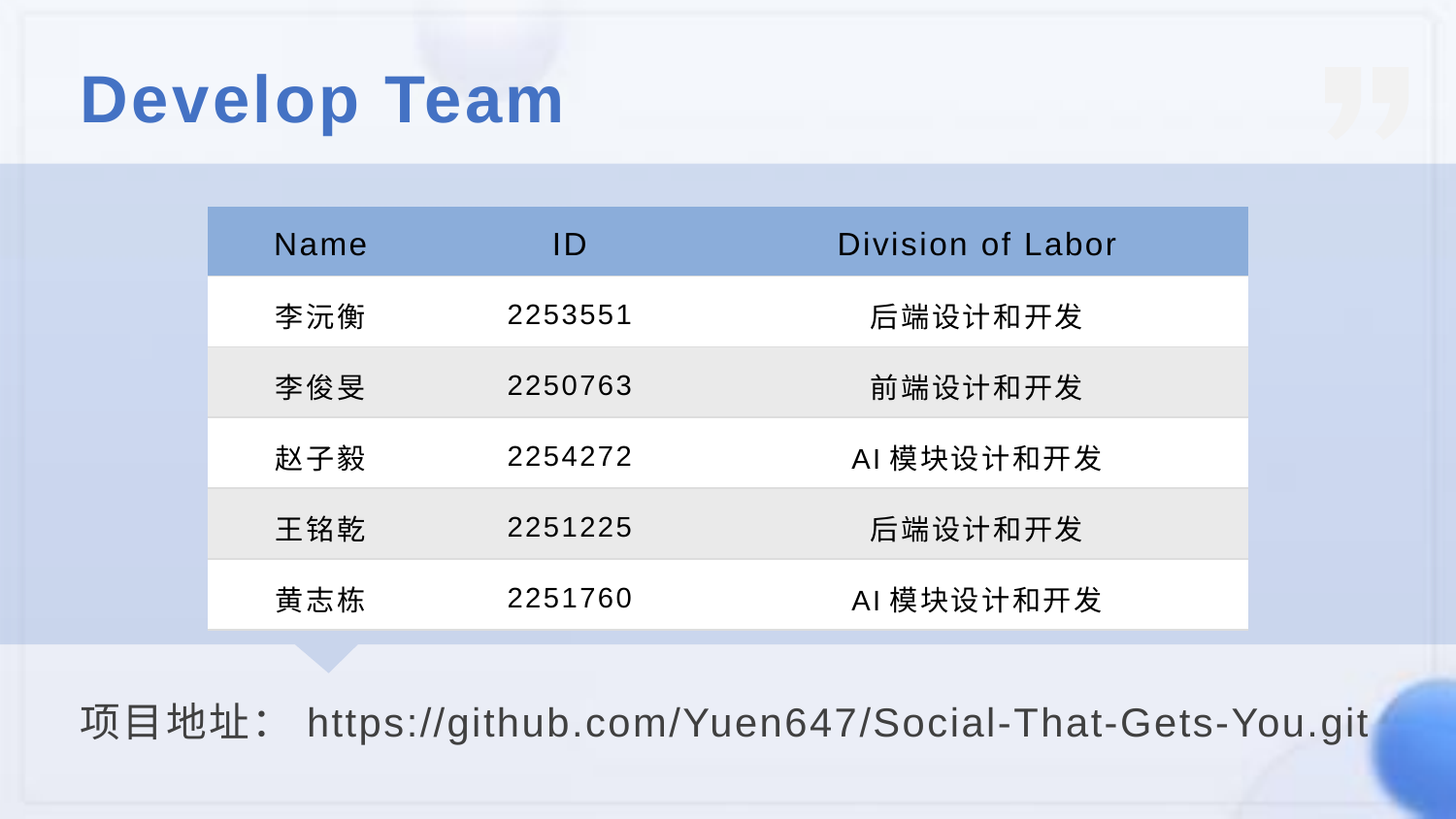

Develop Team

| Name | ID | Division of Labor |
| --- | --- | --- |
| 李沅衡 | 2253551 | 后端设计和开发 |
| 李俊旻 | 2250763 | 前端设计和开发 |
| 赵子毅 | 2254272 | AI模块设计和开发 |
| 王铭乾 | 2251225 | 后端设计和开发 |
| 黄志栋 | 2251760 | AI模块设计和开发 |
项目地址：https://github.com/Yuen647/Social-That-Gets-You.git